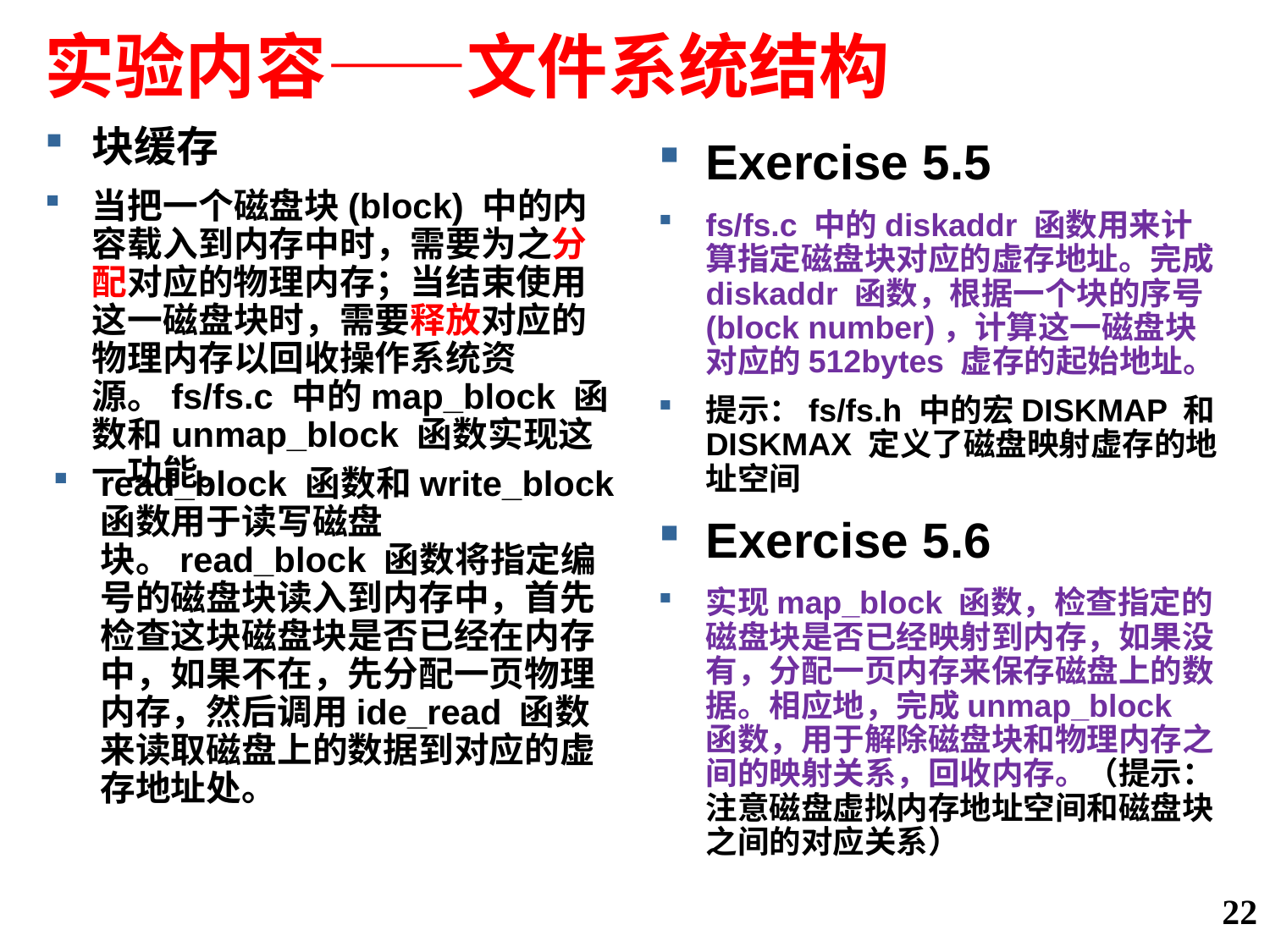

# 实验内容——文件系统结构
块缓存
当把一个磁盘块(block) 中的内容载入到内存中时，需要为之分配对应的物理内存；当结束使用这一磁盘块时，需要释放对应的物理内存以回收操作系统资源。fs/fs.c 中的map_block 函数和unmap_block 函数实现这一功能。

Exercise 5.5
fs/fs.c 中的diskaddr 函数用来计算指定磁盘块对应的虚存地址。完成diskaddr 函数，根据一个块的序号(block number)，计算这一磁盘块对应的512bytes 虚存的起始地址。
提示：fs/fs.h 中的宏DISKMAP 和DISKMAX 定义了磁盘映射虚存的地址空间
Exercise 5.6
实现map_block 函数，检查指定的磁盘块是否已经映射到内存，如果没有，分配一页内存来保存磁盘上的数据。相应地，完成unmap_block 函数，用于解除磁盘块和物理内存之间的映射关系，回收内存。（提示：注意磁盘虚拟内存地址空间和磁盘块之间的对应关系）

read_block 函数和write_block 函数用于读写磁盘块。read_block 函数将指定编号的磁盘块读入到内存中，首先检查这块磁盘块是否已经在内存中，如果不在，先分配一页物理内存，然后调用ide_read 函数来读取磁盘上的数据到对应的虚存地址处。